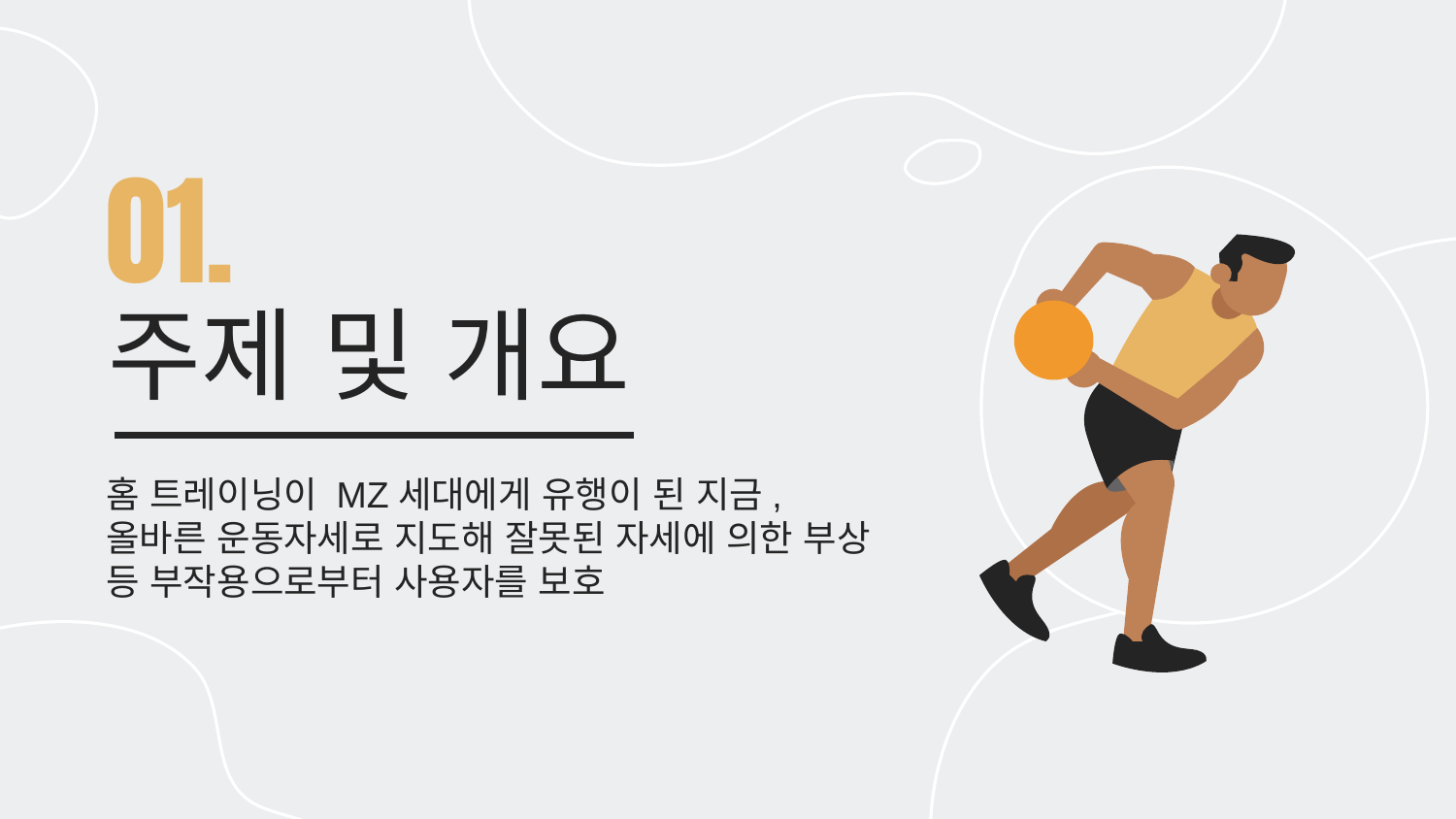

01.

# 주제 및 개요
홈 트레이닝이 MZ세대에게 유행이 된 지금, 올바른 운동자세로 지도해 잘못된 자세에 의한 부상 등 부작용으로부터 사용자를 보호